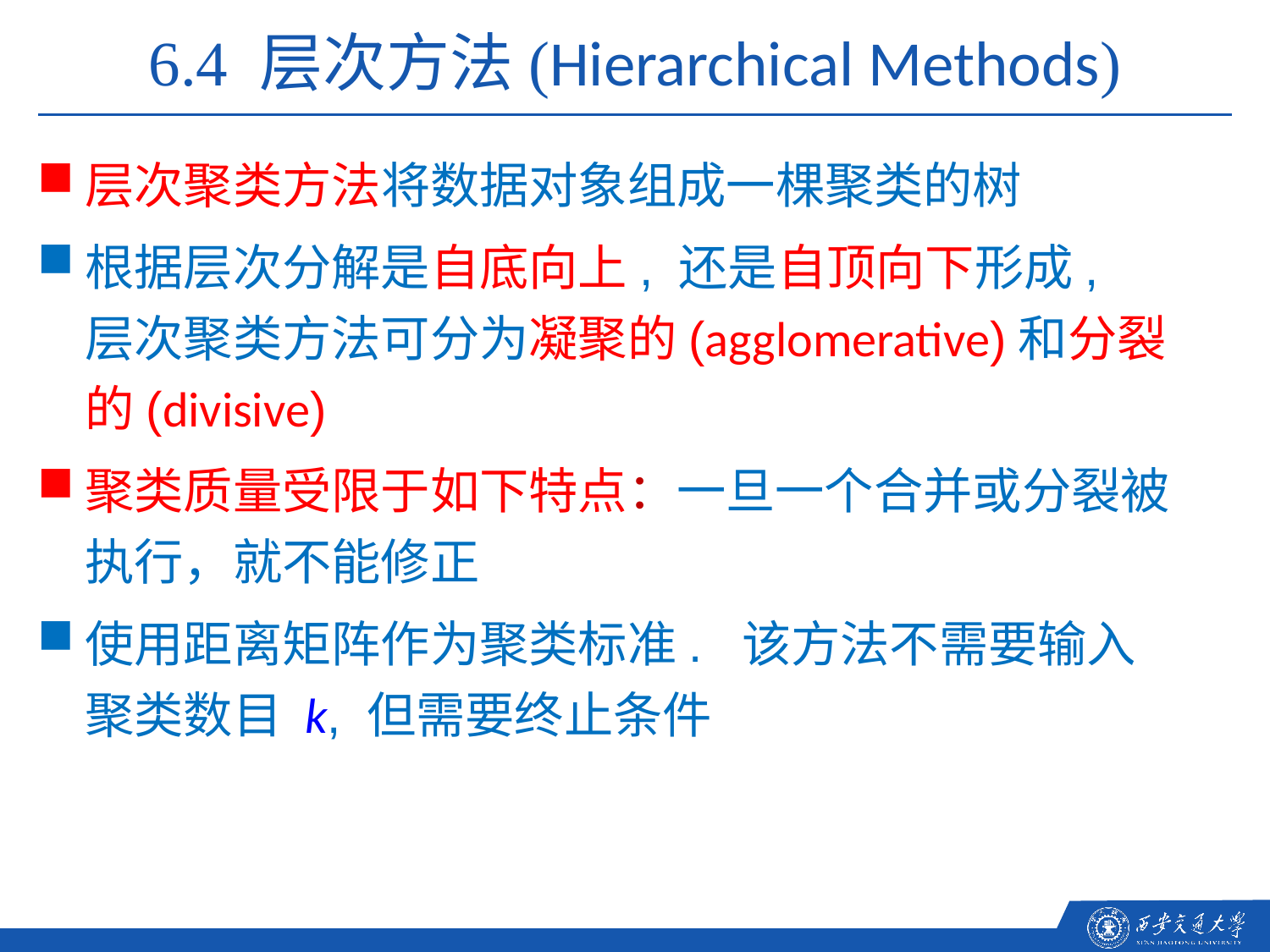

6.4 层次方法(Hierarchical Methods)
层次聚类方法将数据对象组成一棵聚类的树
根据层次分解是自底向上, 还是自顶向下形成, 层次聚类方法可分为凝聚的(agglomerative)和分裂的(divisive)
聚类质量受限于如下特点：一旦一个合并或分裂被执行，就不能修正
使用距离矩阵作为聚类标准.  该方法不需要输入聚类数目 k, 但需要终止条件